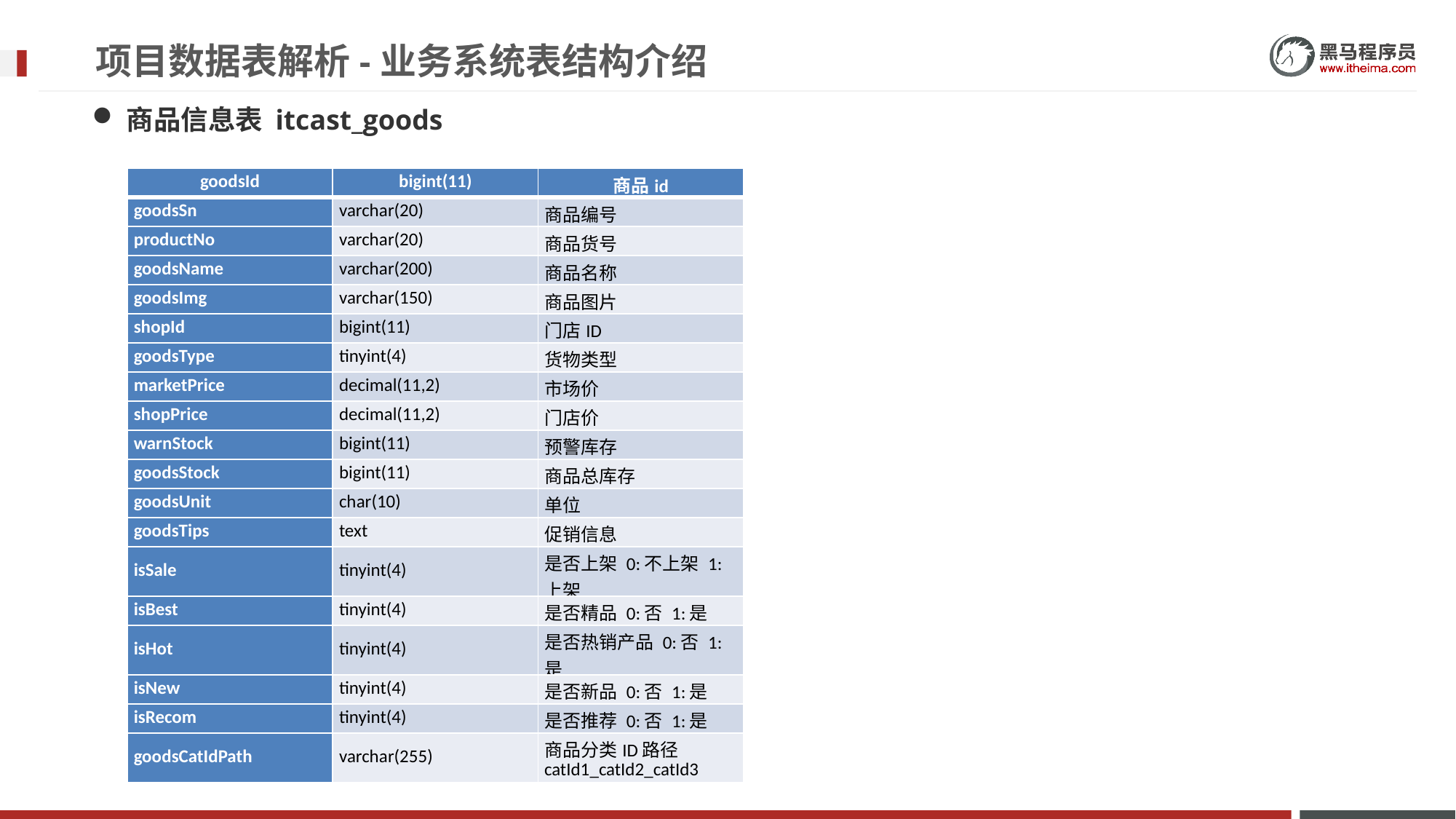

# 项目数据表解析-业务系统表结构介绍
商品信息表 itcast_goods
| goodsId | bigint(11) | 商品id |
| --- | --- | --- |
| goodsSn | varchar(20) | 商品编号 |
| productNo | varchar(20) | 商品货号 |
| goodsName | varchar(200) | 商品名称 |
| goodsImg | varchar(150) | 商品图片 |
| shopId | bigint(11) | 门店ID |
| goodsType | tinyint(4) | 货物类型 |
| marketPrice | decimal(11,2) | 市场价 |
| shopPrice | decimal(11,2) | 门店价 |
| warnStock | bigint(11) | 预警库存 |
| goodsStock | bigint(11) | 商品总库存 |
| goodsUnit | char(10) | 单位 |
| goodsTips | text | 促销信息 |
| isSale | tinyint(4) | 是否上架 0:不上架 1:上架 |
| isBest | tinyint(4) | 是否精品 0:否 1:是 |
| isHot | tinyint(4) | 是否热销产品 0:否 1:是 |
| isNew | tinyint(4) | 是否新品 0:否 1:是 |
| isRecom | tinyint(4) | 是否推荐 0:否 1:是 |
| goodsCatIdPath | varchar(255) | 商品分类ID路径catId1\_catId2\_catId3 |